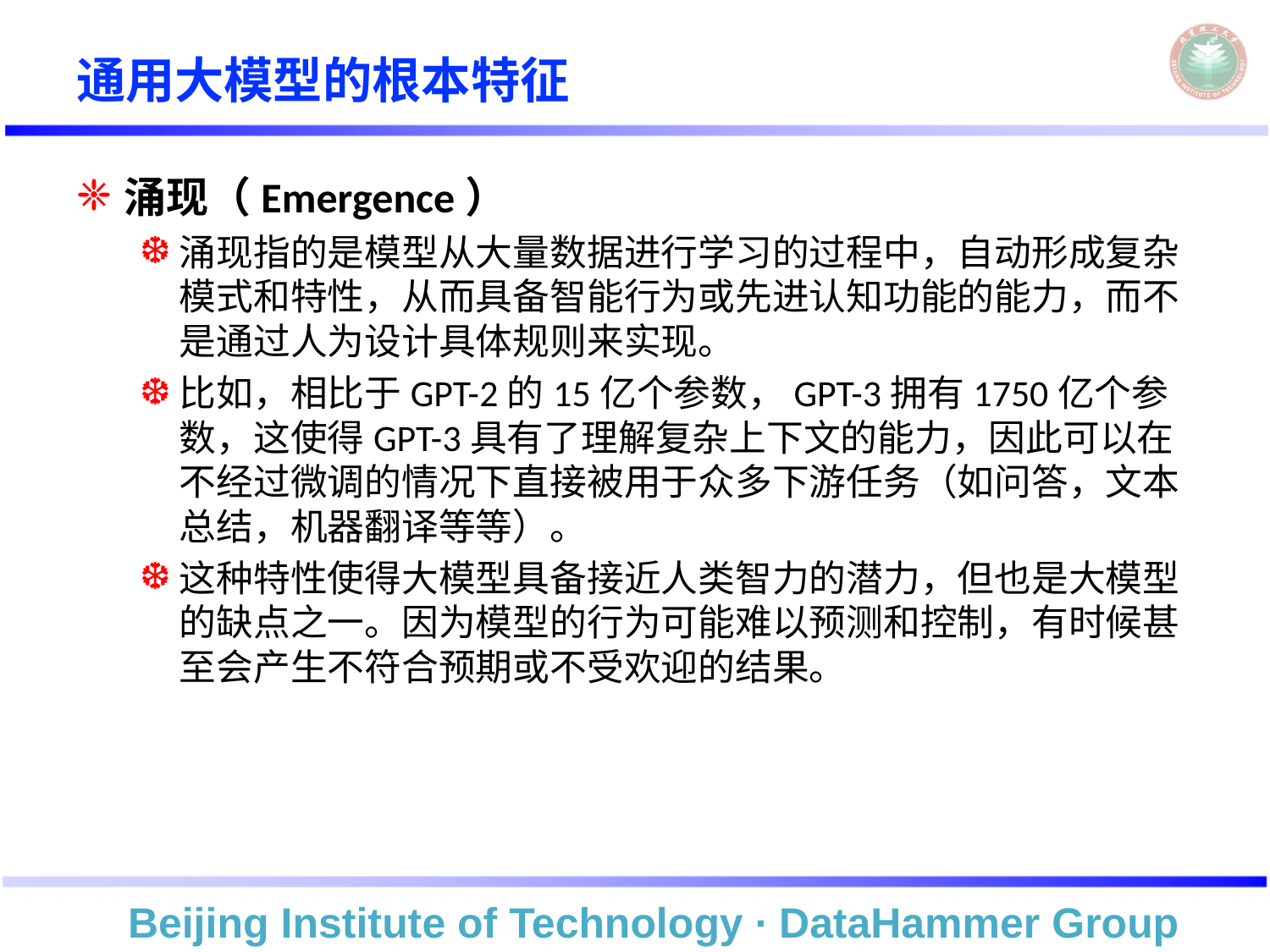

# 通用大模型的根本特征
涌现（Emergence）
涌现指的是模型从大量数据进行学习的过程中，自动形成复杂模式和特性，从而具备智能行为或先进认知功能的能力，而不是通过人为设计具体规则来实现。
比如，相比于GPT-2的15亿个参数，GPT-3拥有1750亿个参数，这使得GPT-3具有了理解复杂上下文的能力，因此可以在不经过微调的情况下直接被用于众多下游任务（如问答，文本总结，机器翻译等等）。
这种特性使得大模型具备接近人类智力的潜力，但也是大模型的缺点之一。因为模型的行为可能难以预测和控制，有时候甚至会产生不符合预期或不受欢迎的结果。